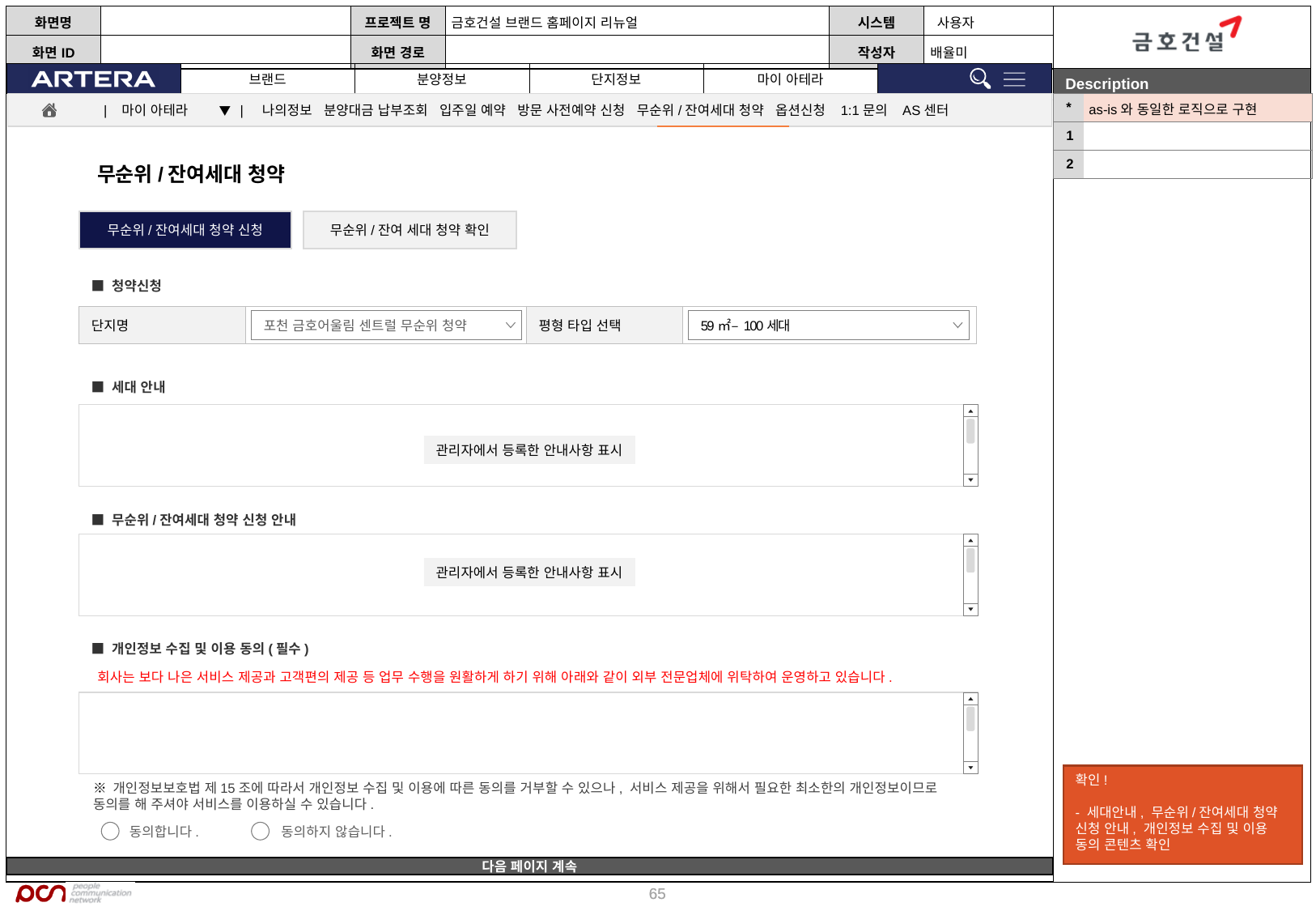

| \* | as-is와 동일한 로직으로 구현 |
| --- | --- |
| 1 |  |
| 2 |  |
|   마이 아테라        ▼  |    나의정보   분양대금 납부조회   입주일 예약   방문 사전예약 신청   무순위/잔여세대 청약   옵션신청   1:1문의   AS센터

무순위/잔여세대 청약
무순위/잔여세대 청약 신청
무순위/잔여 세대 청약 확인
■ 청약신청
| 단지명 |  | 평형 타입 선택 |  |
| --- | --- | --- | --- |
포천 금호어울림 센트럴 무순위 청약

59㎡ – 100세대

■ 세대 안내

관리자에서 등록한 안내사항 표시
■ 무순위/잔여세대 청약 신청 안내

관리자에서 등록한 안내사항 표시
■ 개인정보 수집 및 이용 동의(필수)
 회사는 보다 나은 서비스 제공과 고객편의 제공 등 업무 수행을 원활하게 하기 위해 아래와 같이 외부 전문업체에 위탁하여 운영하고 있습니다.

확인!

- 세대안내, 무순위/잔여세대 청약 신청 안내, 개인정보 수집 및 이용 동의 콘텐츠 확인
※ 개인정보보호법 제15조에 따라서 개인정보 수집 및 이용에 따른 동의를 거부할 수 있으나, 서비스 제공을 위해서 필요한 최소한의 개인정보이므로 동의를 해 주셔야 서비스를 이용하실 수 있습니다.
동의합니다.

동의하지 않습니다.